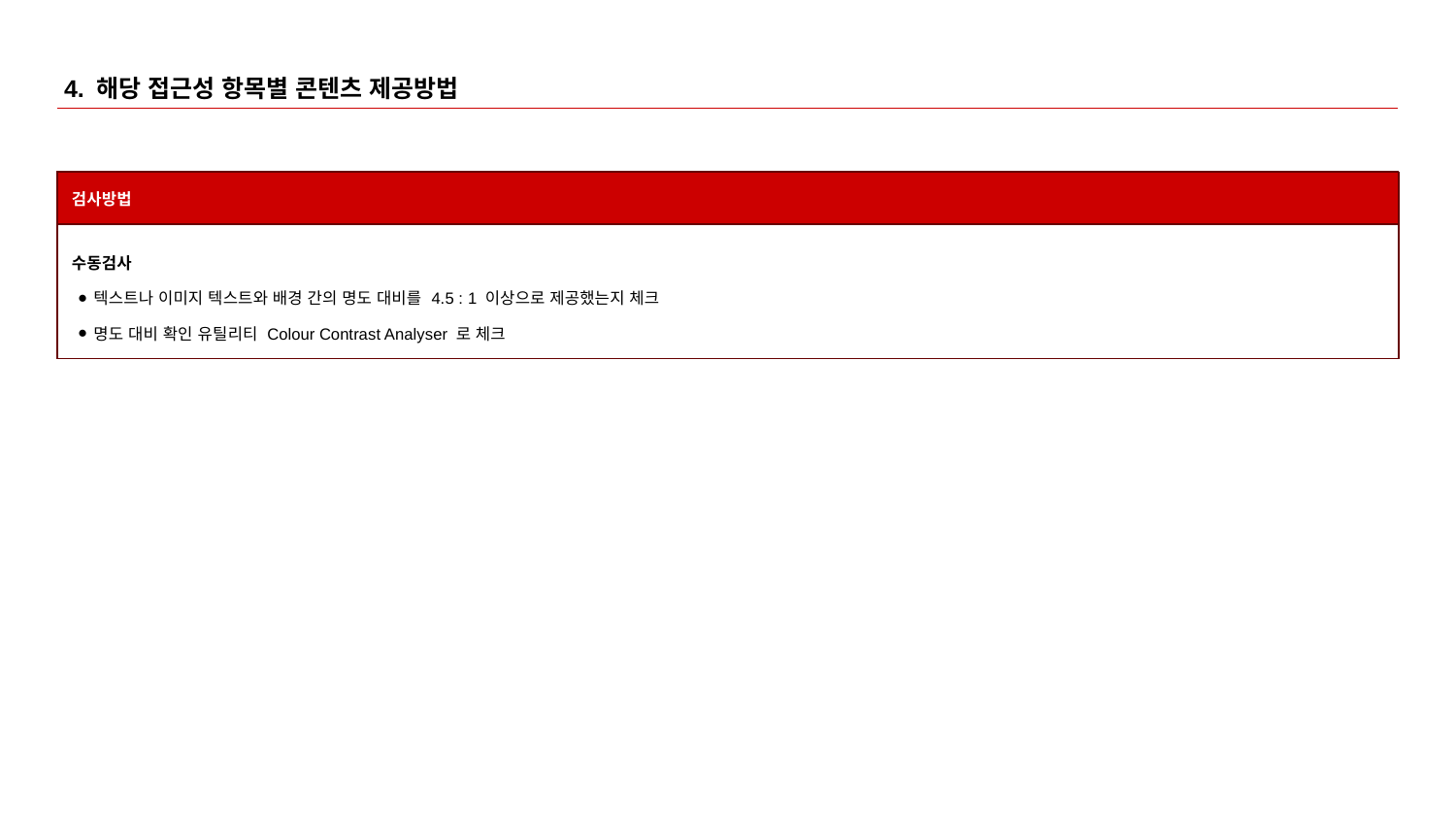

# 4. 해당 접근성 항목별 콘텐츠 제공방법
| 검사방법 |
| --- |
| 수동검사 텍스트나 이미지 텍스트와 배경 간의 명도 대비를 4.5 : 1 이상으로 제공했는지 체크 명도 대비 확인 유틸리티 Colour Contrast Analyser 로 체크 |